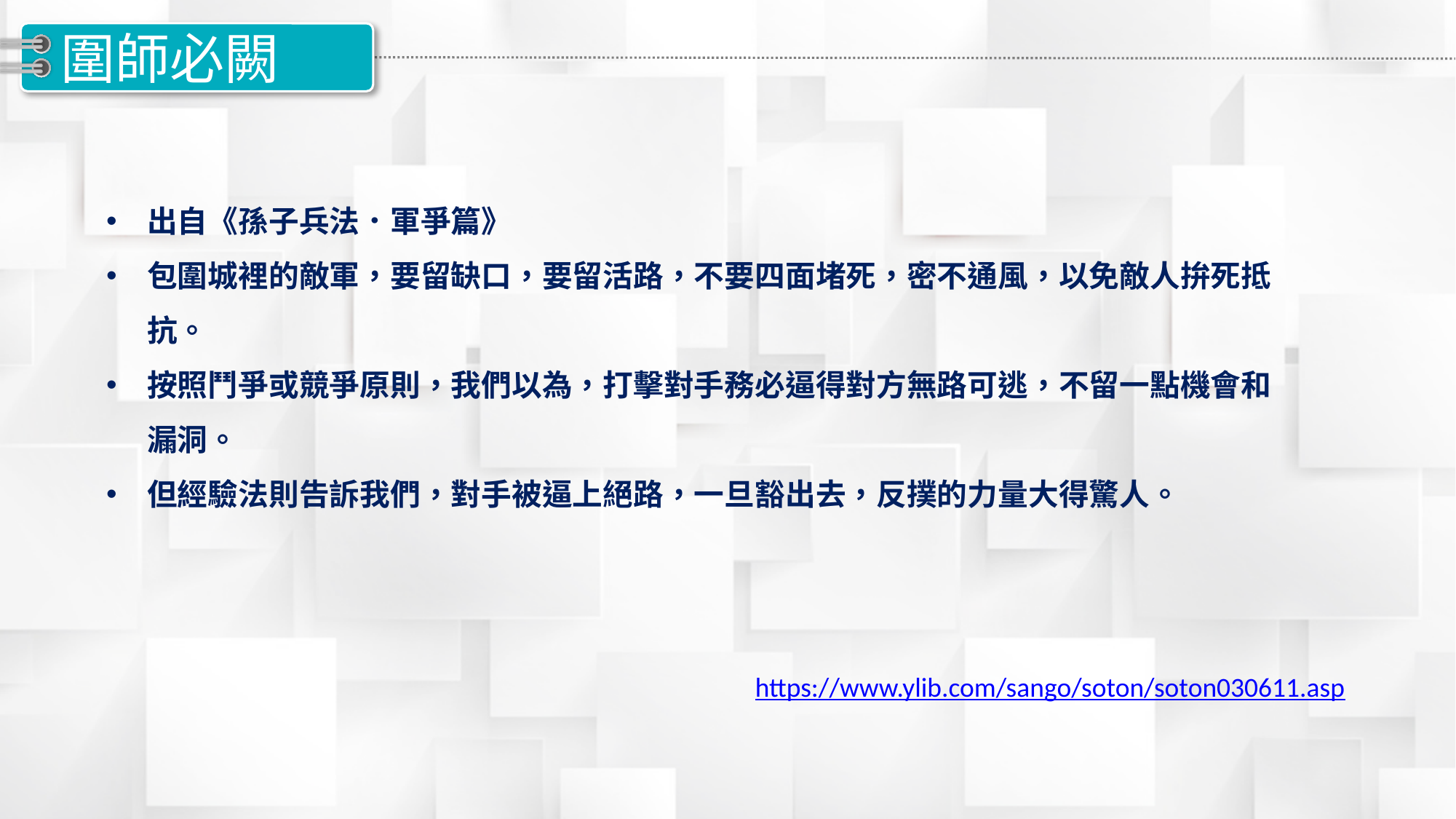

5
# 圍師必闕
出自《孫子兵法．軍爭篇》
包圍城裡的敵軍，要留缺口，要留活路，不要四面堵死，密不通風，以免敵人拚死抵抗。
按照鬥爭或競爭原則，我們以為，打擊對手務必逼得對方無路可逃，不留一點機會和漏洞。
但經驗法則告訴我們，對手被逼上絕路，一旦豁出去，反撲的力量大得驚人。
https://www.ylib.com/sango/soton/soton030611.asp